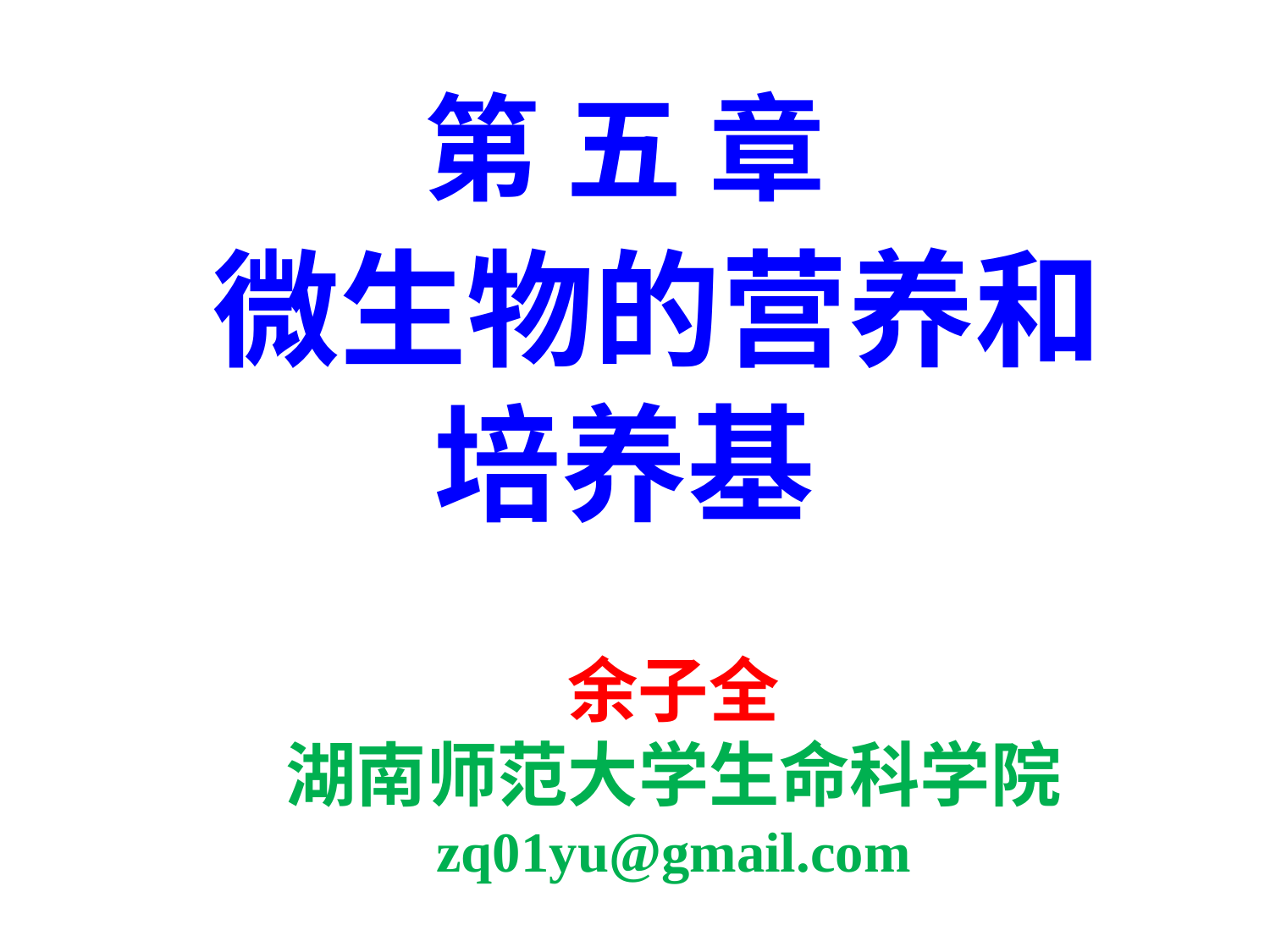

第 五 章
 微生物的营养和
培养基

余子全
湖南师范大学生命科学院
zq01yu@gmail.com